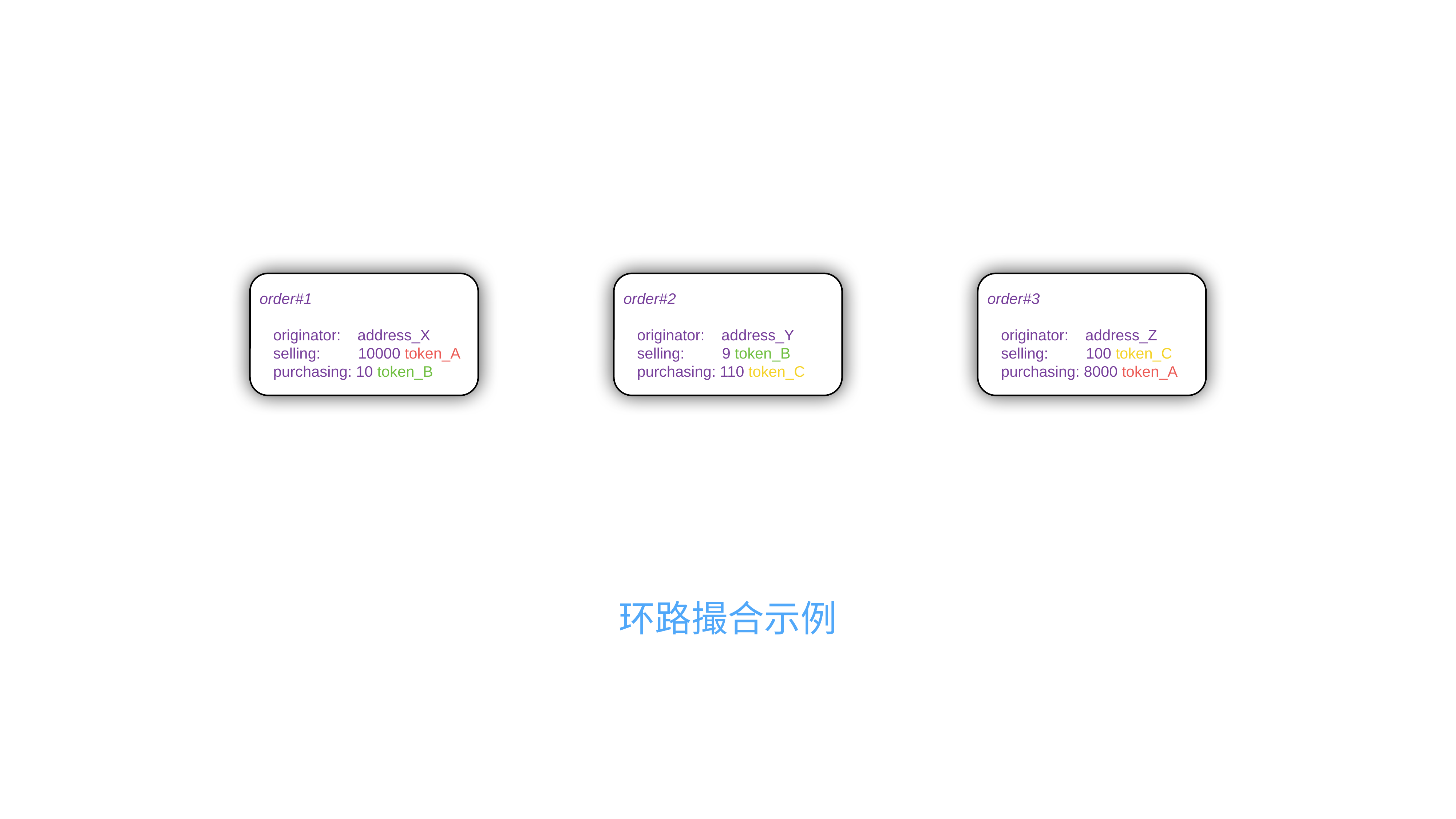

order#1

originator:    address_X
selling:         10000 token_A
purchasing: 10 token_B
order#2

originator:    address_Y
selling:         9 token_B
purchasing: 110 token_C
order#3

originator:    address_Z
selling:         100 token_C
purchasing: 8000 token_A
环路撮合示例